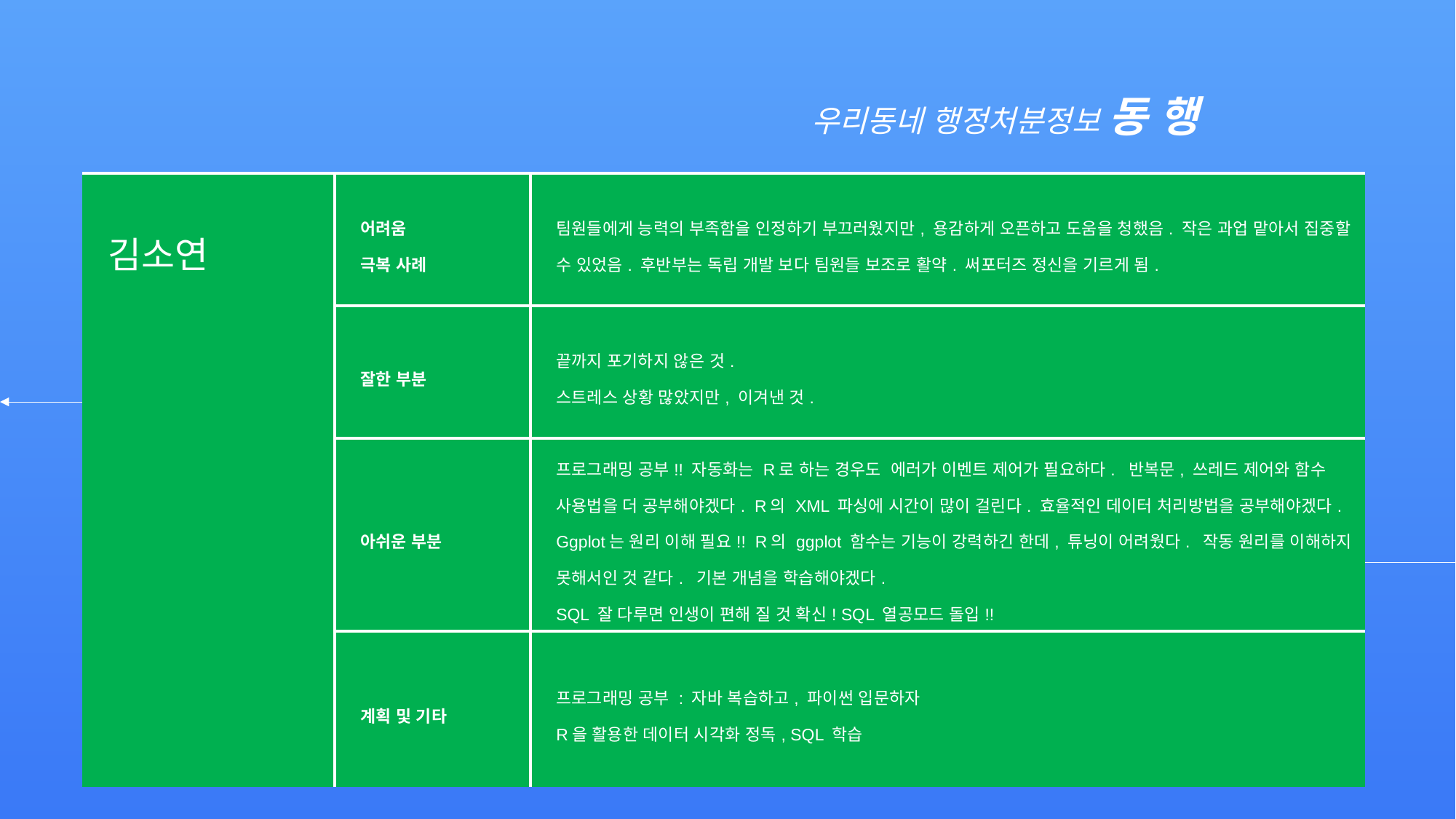

우리동네 행정처분정보 동 행
| 김소연 | 어려움 극복 사례 | 팀원들에게 능력의 부족함을 인정하기 부끄러웠지만, 용감하게 오픈하고 도움을 청했음. 작은 과업 맡아서 집중할 수 있었음. 후반부는 독립 개발 보다 팀원들 보조로 활약. 써포터즈 정신을 기르게 됨. |
| --- | --- | --- |
|  | 잘한 부분 | 끝까지 포기하지 않은 것. 스트레스 상황 많았지만, 이겨낸 것. |
|  | 아쉬운 부분 | 프로그래밍 공부!! 자동화는 R로 하는 경우도  에러가 이벤트 제어가 필요하다.  반복문, 쓰레드 제어와 함수 사용법을 더 공부해야겠다.  R의 XML 파싱에 시간이 많이 걸린다. 효율적인 데이터 처리방법을 공부해야겠다.  Ggplot는 원리 이해 필요!! R의 ggplot 함수는 기능이 강력하긴 한데, 튜닝이 어려웠다. 작동 원리를 이해하지 못해서인 것 같다. 기본 개념을 학습해야겠다. SQL 잘 다루면 인생이 편해 질 것 확신! SQL 열공모드 돌입!! |
|  | 계획 및 기타 | 프로그래밍 공부 : 자바 복습하고, 파이썬 입문하자 R을 활용한 데이터 시각화 정독, SQL 학습 |